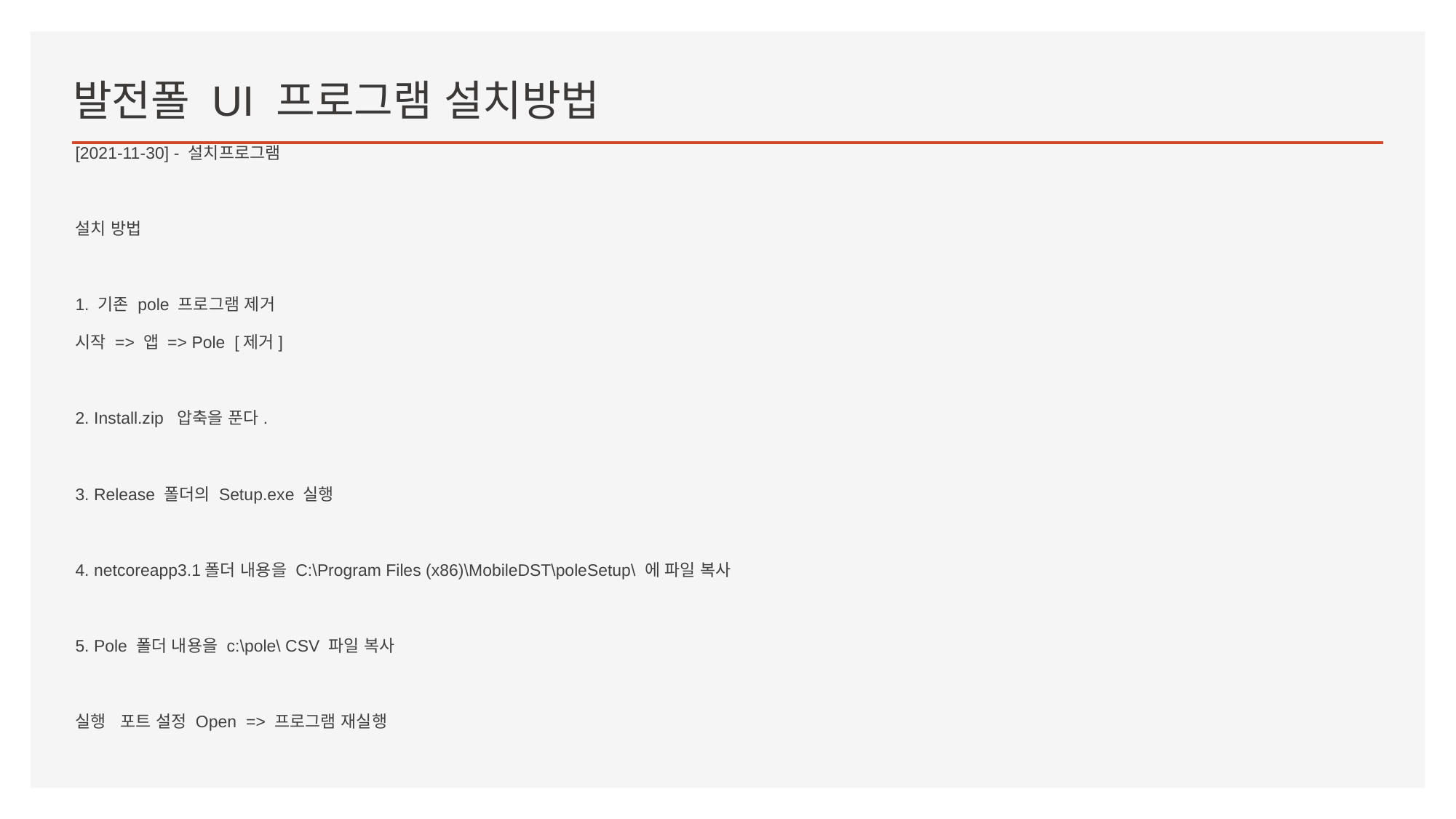

# 발전폴 UI 프로그램 설치방법
[2021-11-30] - 설치프로그램

설치 방법

1. 기존 pole 프로그램 제거
시작 => 앱 => Pole  [제거]

2. Install.zip  압축을 푼다.

3. Release 폴더의 Setup.exe 실행

4. netcoreapp3.1폴더 내용을 C:\Program Files (x86)\MobileDST\poleSetup\ 에 파일 복사

5. Pole 폴더 내용을 c:\pole\ CSV 파일 복사

실행   포트 설정 Open  => 프로그램 재실행